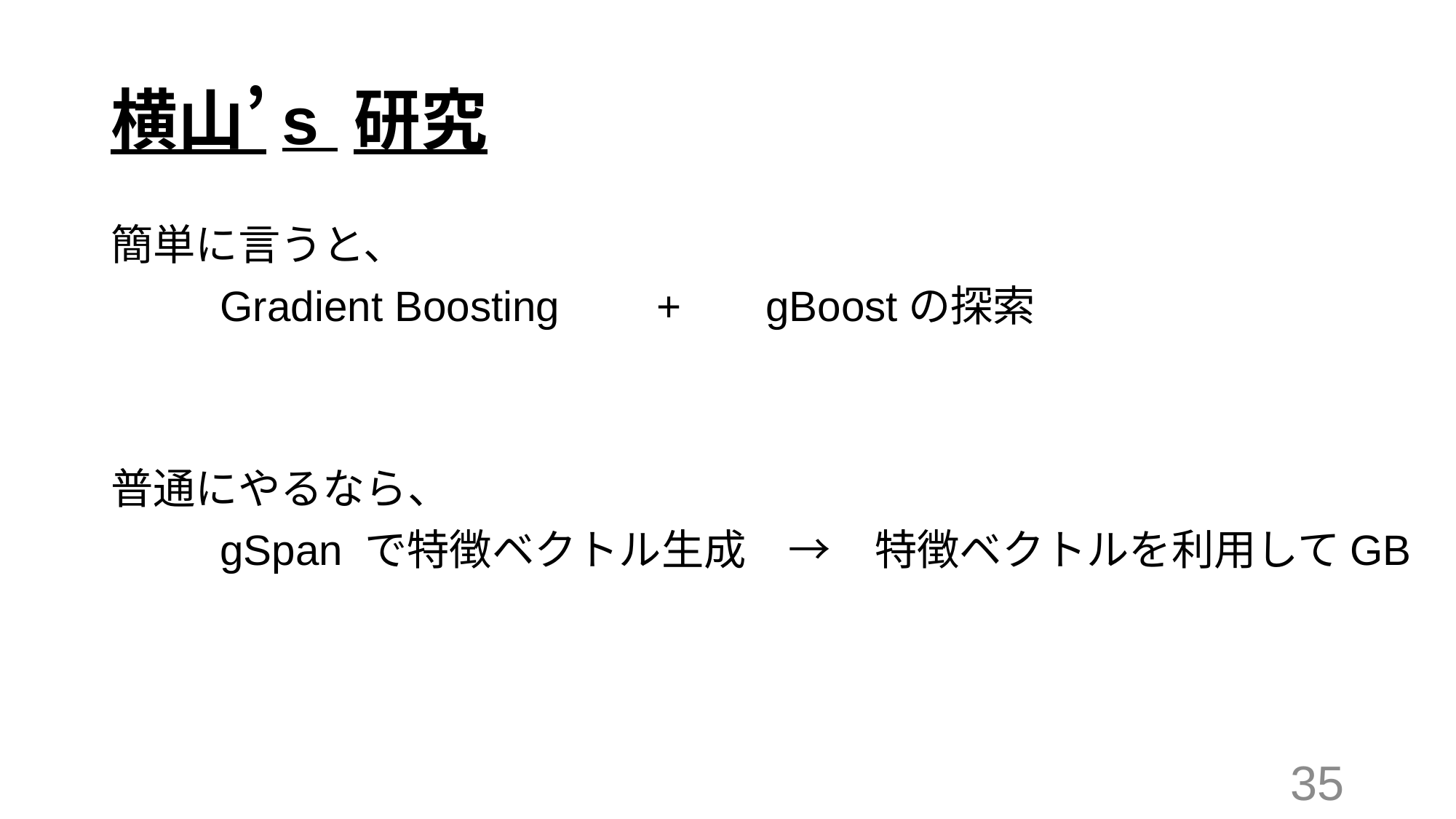

# 横山’s 研究
簡単に言うと、
	Gradient Boosting	+	gBoostの探索

普通にやるなら、
	gSpan で特徴ベクトル生成　→	特徴ベクトルを利用してGB

35